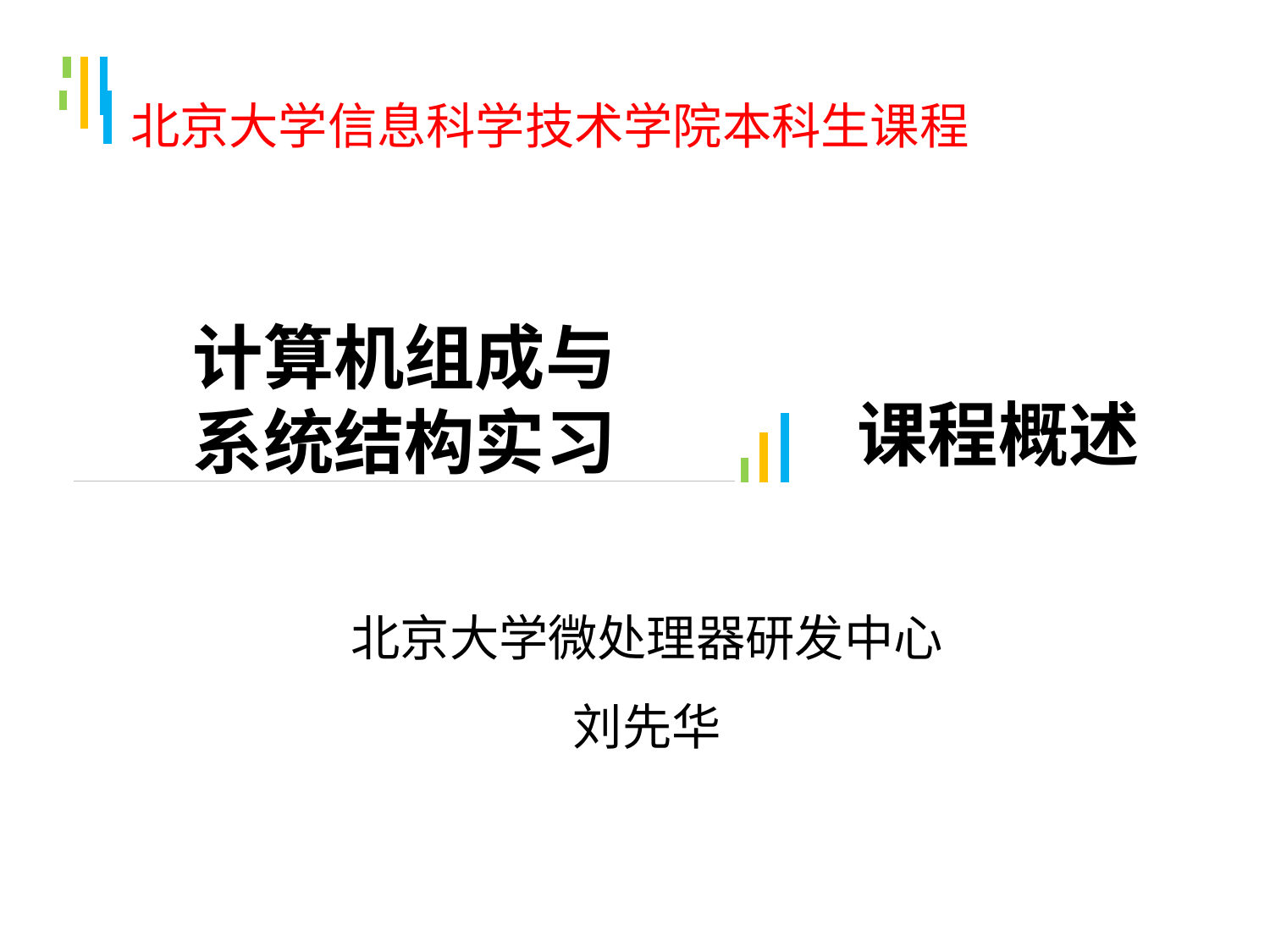

北京大学信息科学技术学院本科生课程
计算机组成与
系统结构实习
# 课程概述
北京大学微处理器研发中心
刘先华